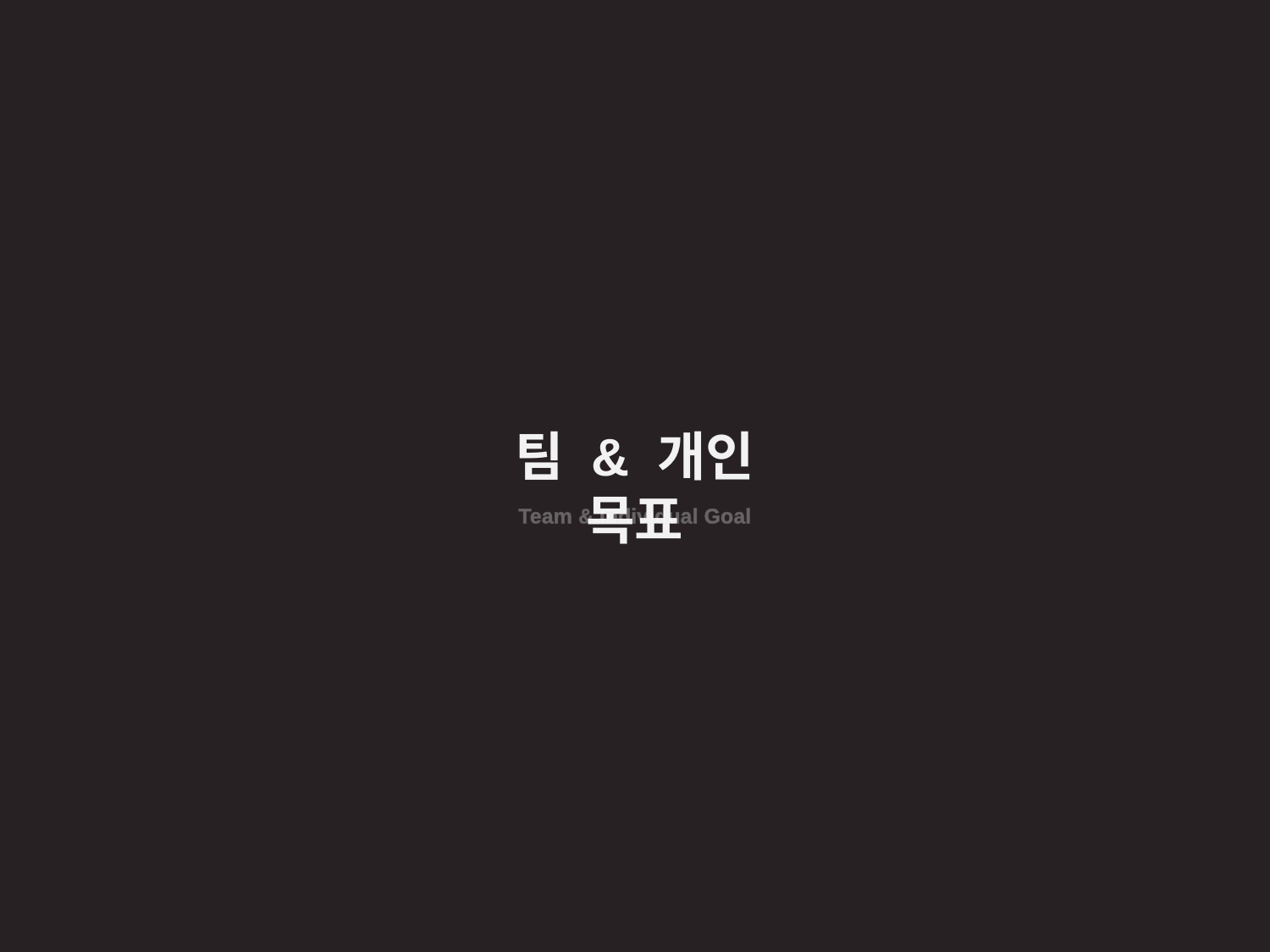

팀 & 개인 목표
Team & Individual Goal